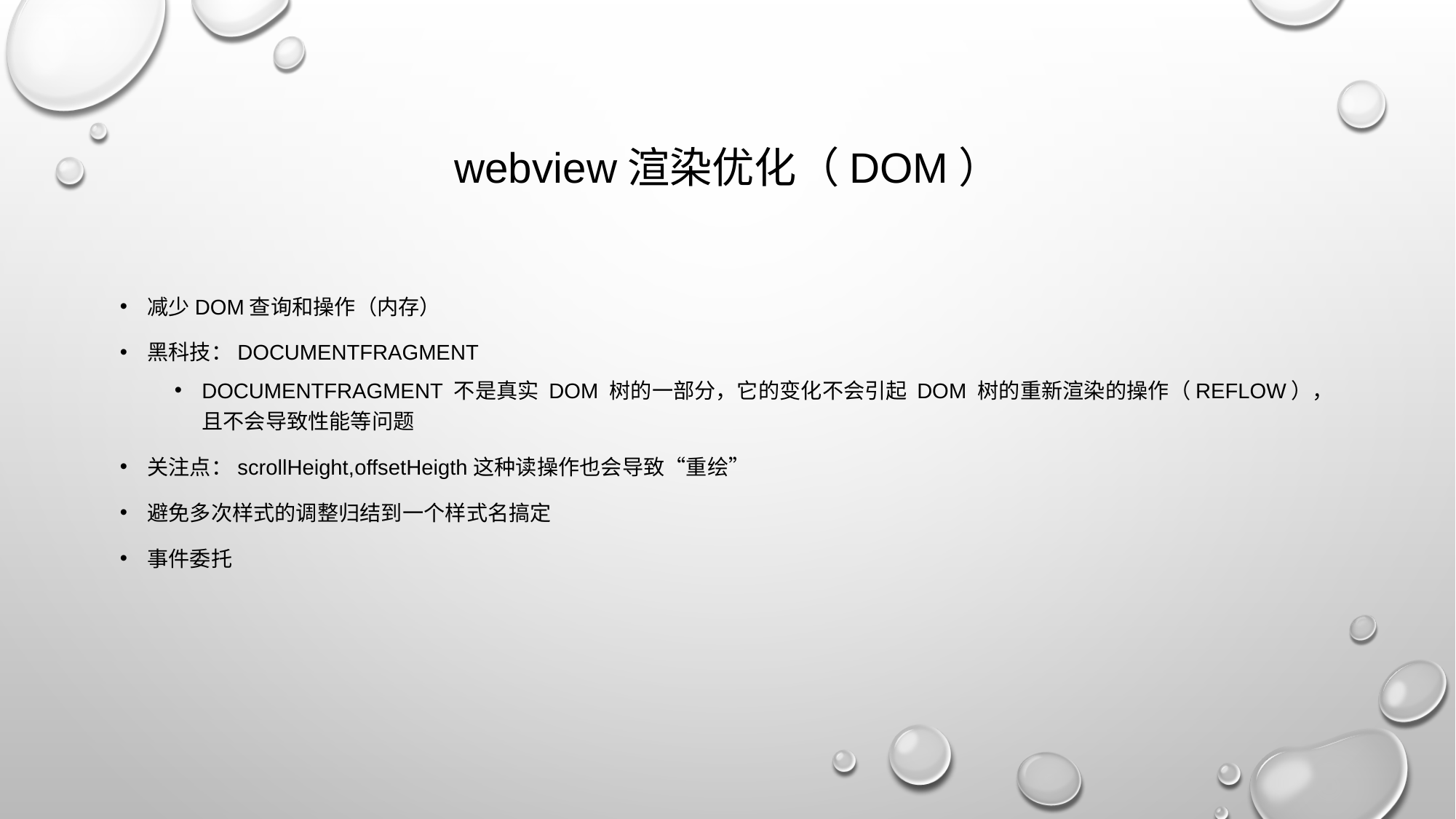

# webview渲染优化（DOM）
减少dom查询和操作（内存）
黑科技：documentFragment
DocumentFragment 不是真实 DOM 树的一部分，它的变化不会引起 DOM 树的重新渲染的操作（reflow），且不会导致性能等问题
关注点：scrollHeight,offsetHeigth这种读操作也会导致“重绘”
避免多次样式的调整归结到一个样式名搞定
事件委托